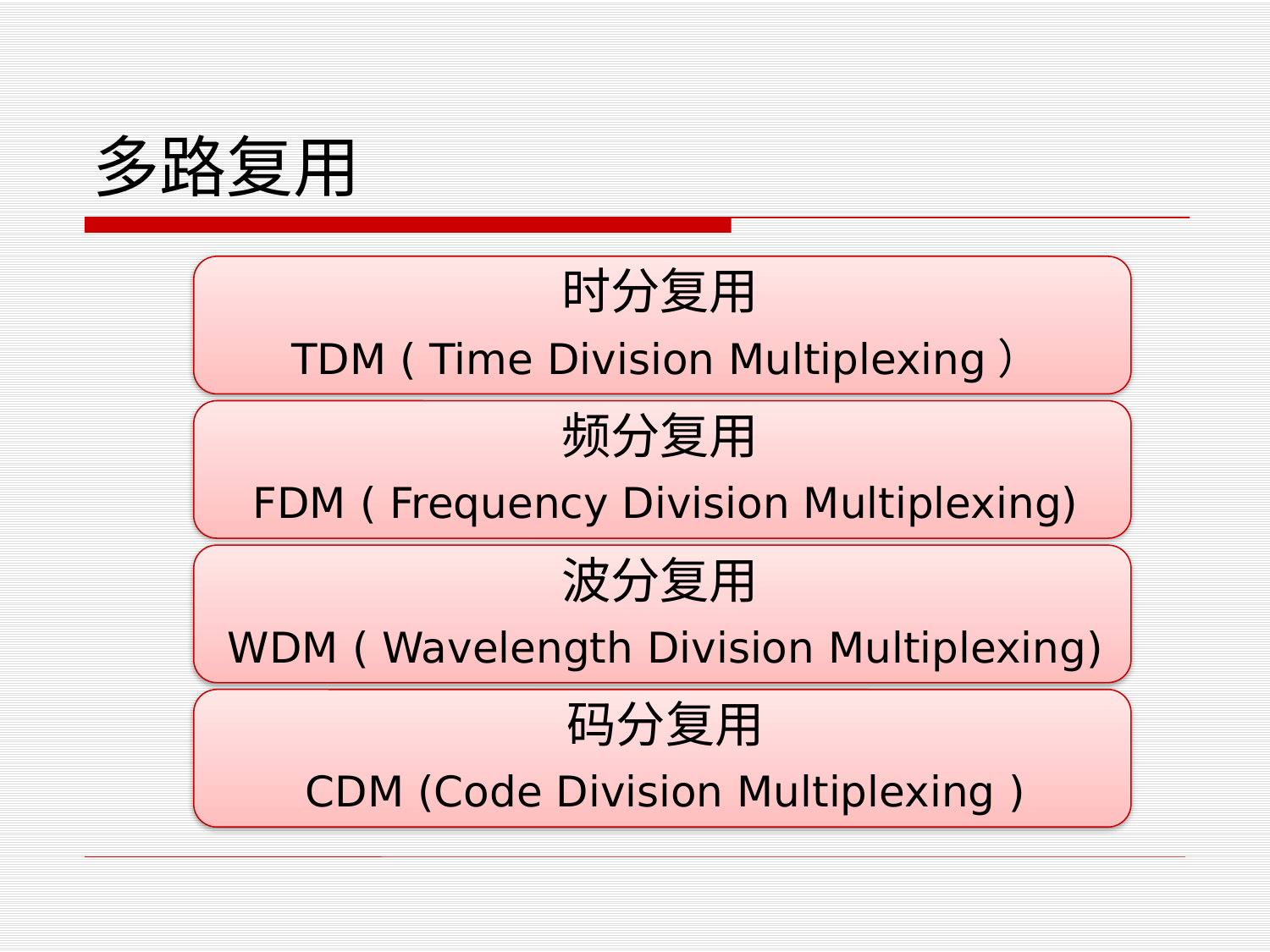

# 多路复用

时分复用
TDM ( Time Division Multiplexing）
频分复用
FDM ( Frequency Division Multiplexing)
波分复用
WDM ( Wavelength Division Multiplexing)
码分复用
CDM (Code Division Multiplexing )